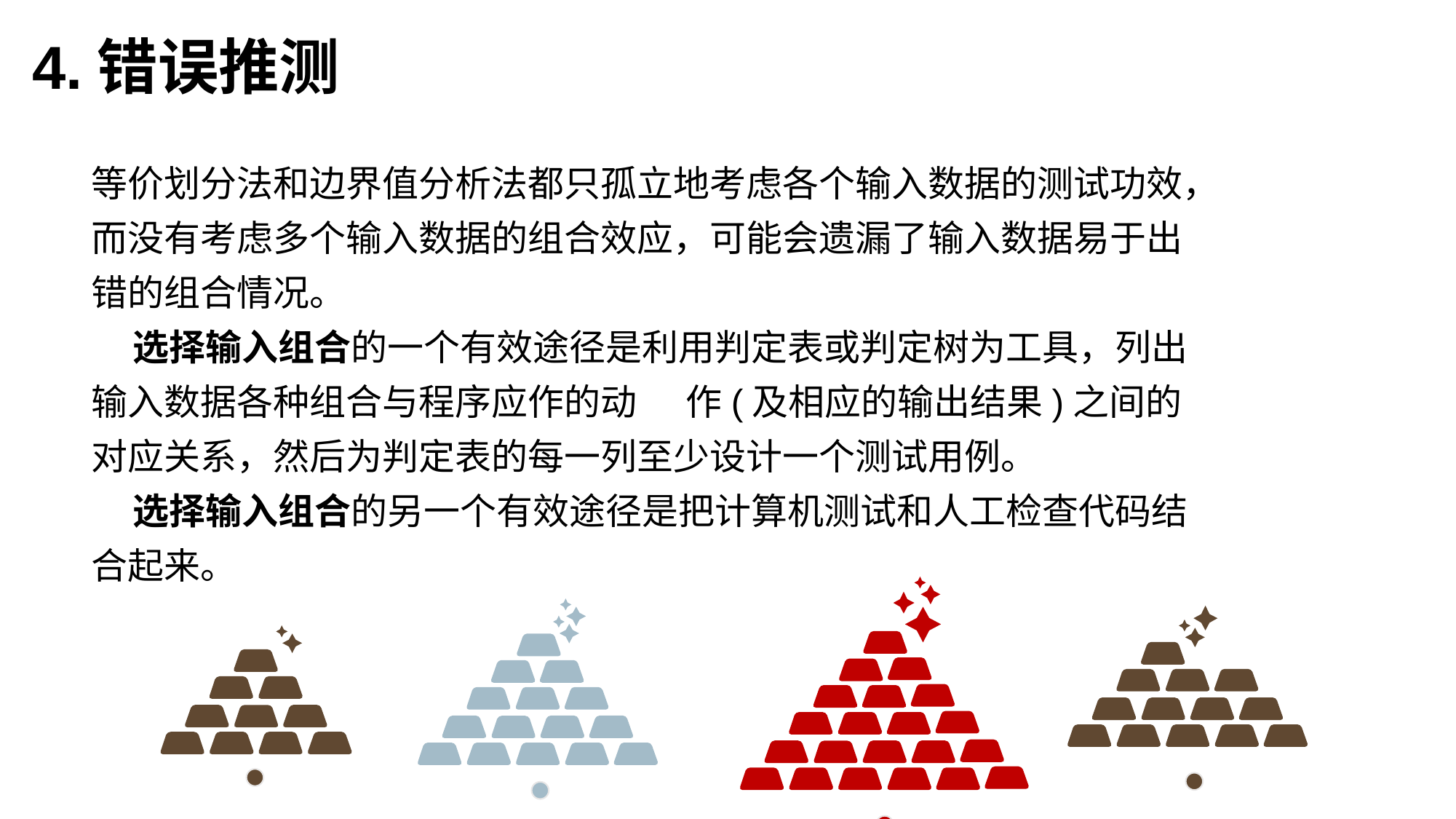

4.错误推测
等价划分法和边界值分析法都只孤立地考虑各个输入数据的测试功效，而没有考虑多个输入数据的组合效应，可能会遗漏了输入数据易于出错的组合情况。
    选择输入组合的一个有效途径是利用判定表或判定树为工具，列出输入数据各种组合与程序应作的动      作(及相应的输出结果)之间的对应关系，然后为判定表的每一列至少设计一个测试用例。
    选择输入组合的另一个有效途径是把计算机测试和人工检查代码结合起来。